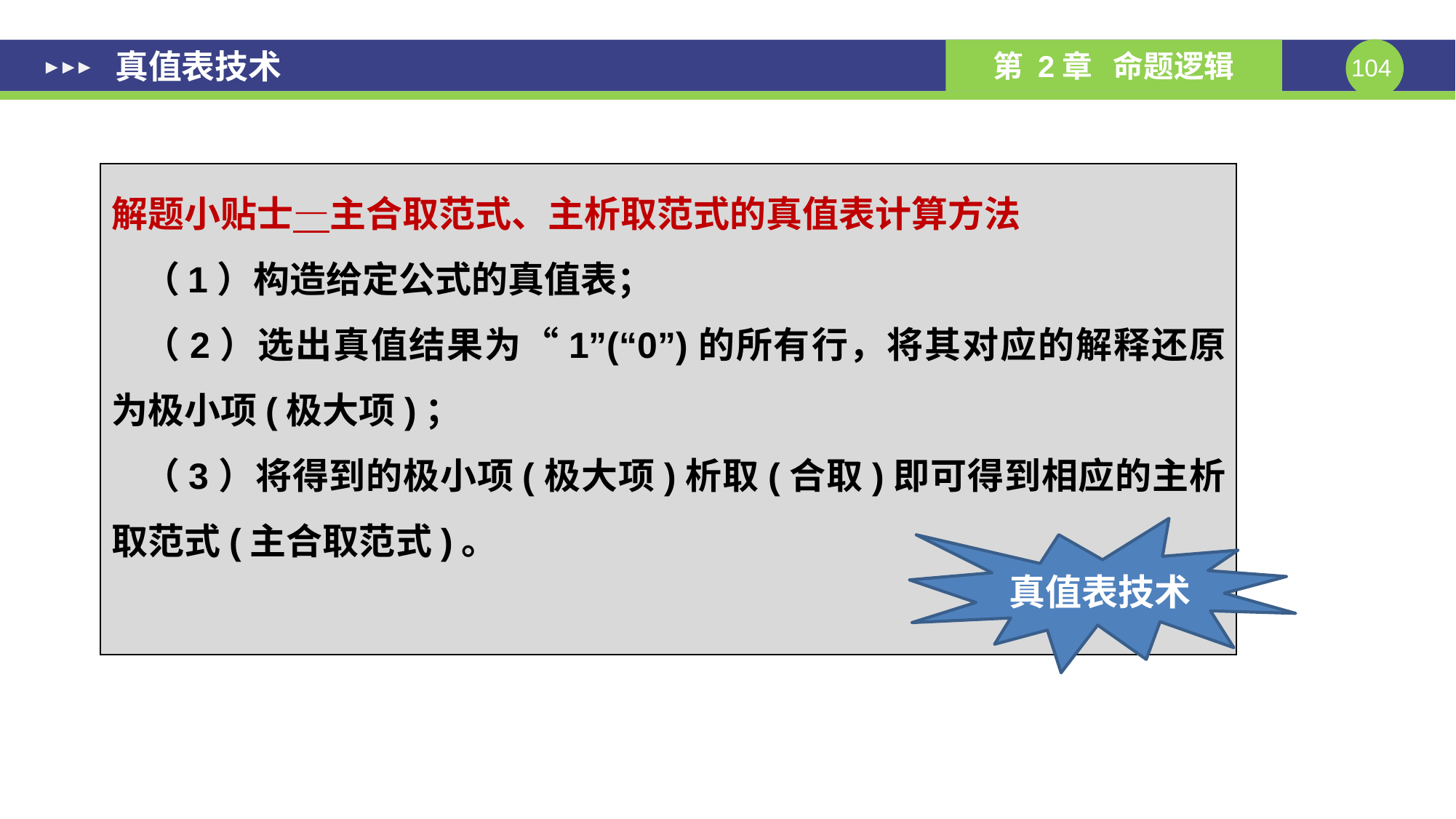

真值表技术
解题小贴士—主合取范式、主析取范式的真值表计算方法
（1）构造给定公式的真值表；
（2）选出真值结果为“1”(“0”)的所有行，将其对应的解释还原为极小项(极大项)；
（3）将得到的极小项(极大项)析取(合取)即可得到相应的主析取范式(主合取范式)。
真值表技术